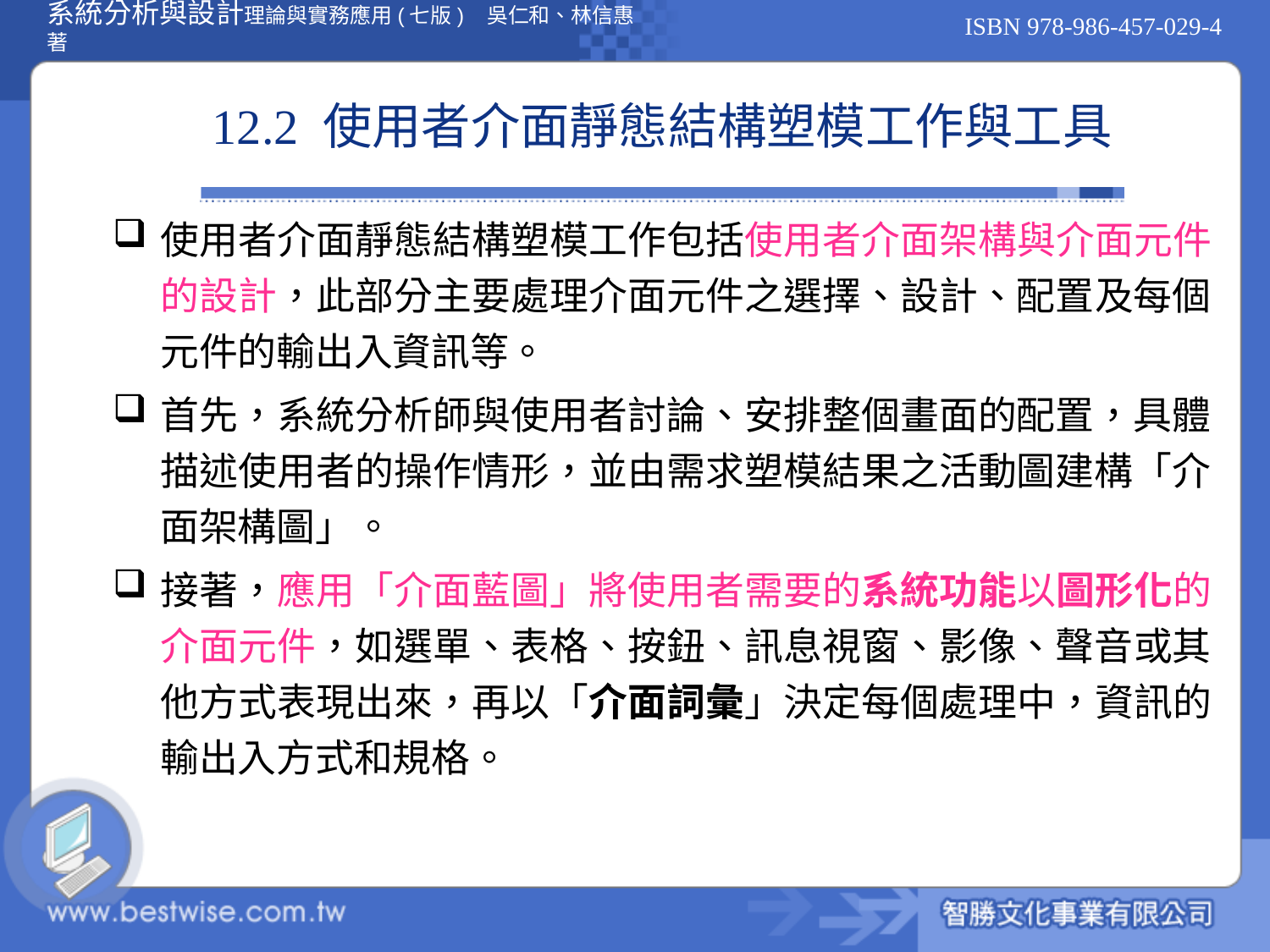

# 12.2 使用者介面靜態結構塑模工作與工具
使用者介面靜態結構塑模工作包括使用者介面架構與介面元件的設計，此部分主要處理介面元件之選擇、設計、配置及每個元件的輸出入資訊等。
首先，系統分析師與使用者討論、安排整個畫面的配置，具體描述使用者的操作情形，並由需求塑模結果之活動圖建構「介面架構圖」。
接著，應用「介面藍圖」將使用者需要的系統功能以圖形化的介面元件，如選單、表格、按鈕、訊息視窗、影像、聲音或其他方式表現出來，再以「介面詞彙」決定每個處理中，資訊的輸出入方式和規格。